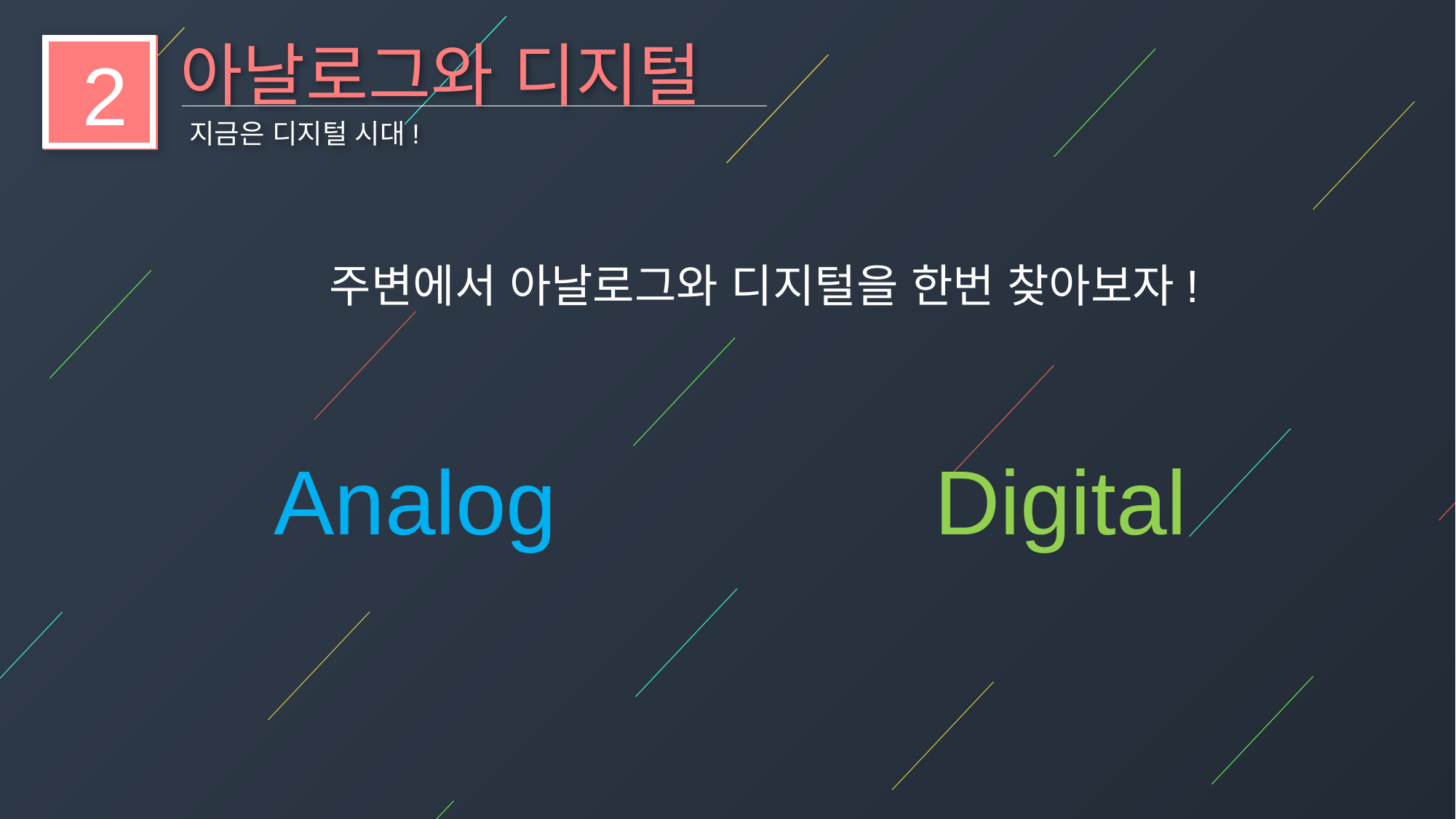

아날로그와 디지털

2
지금은 디지털 시대!
주변에서 아날로그와 디지털을 한번 찾아보자!
Analog
Digital